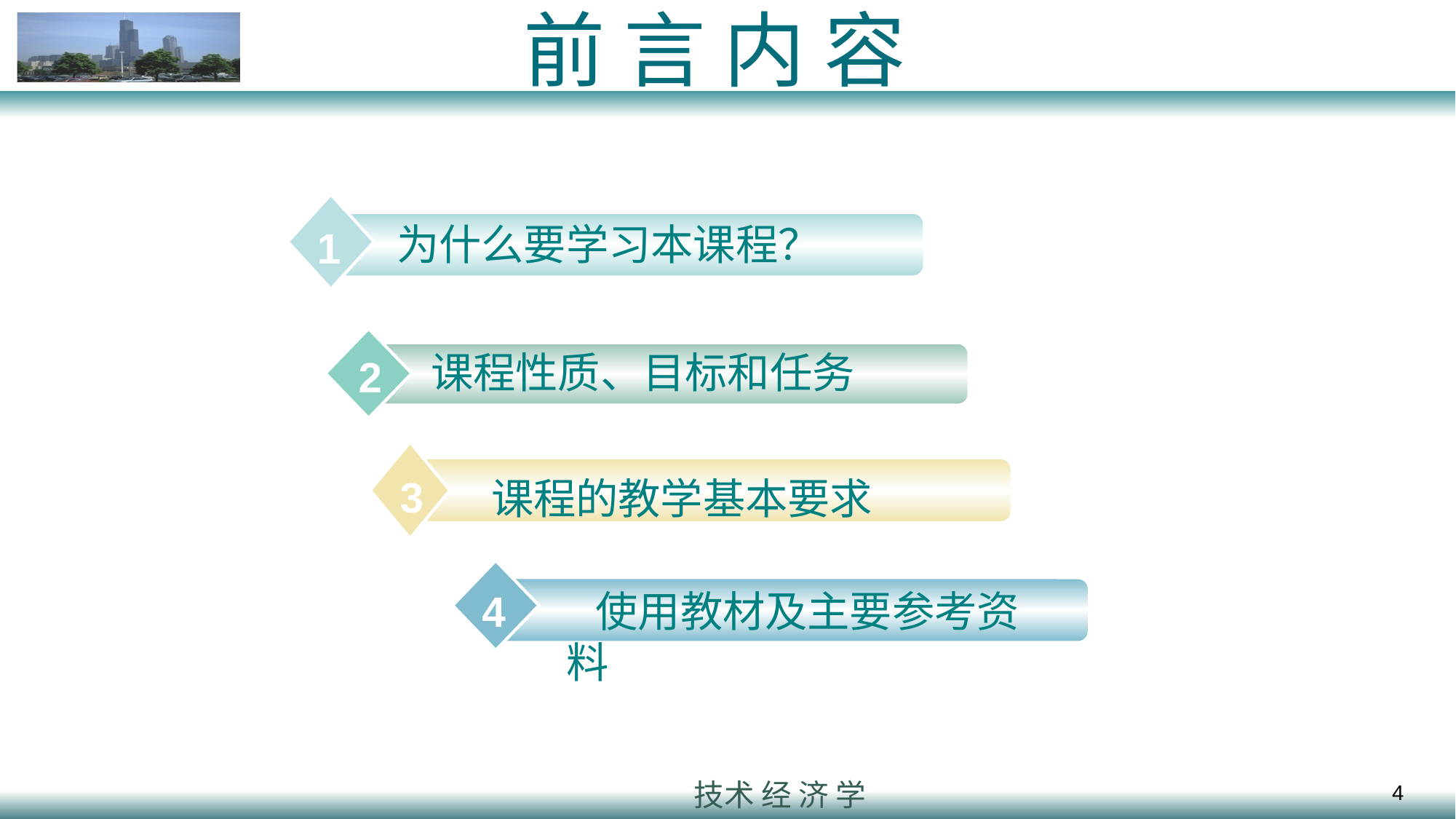

前 言 内 容

为什么要学习本课程？

1

 课程性质、目标和任务

2

3
  课程的教学基本要求

4
  使用教材及主要参考资料